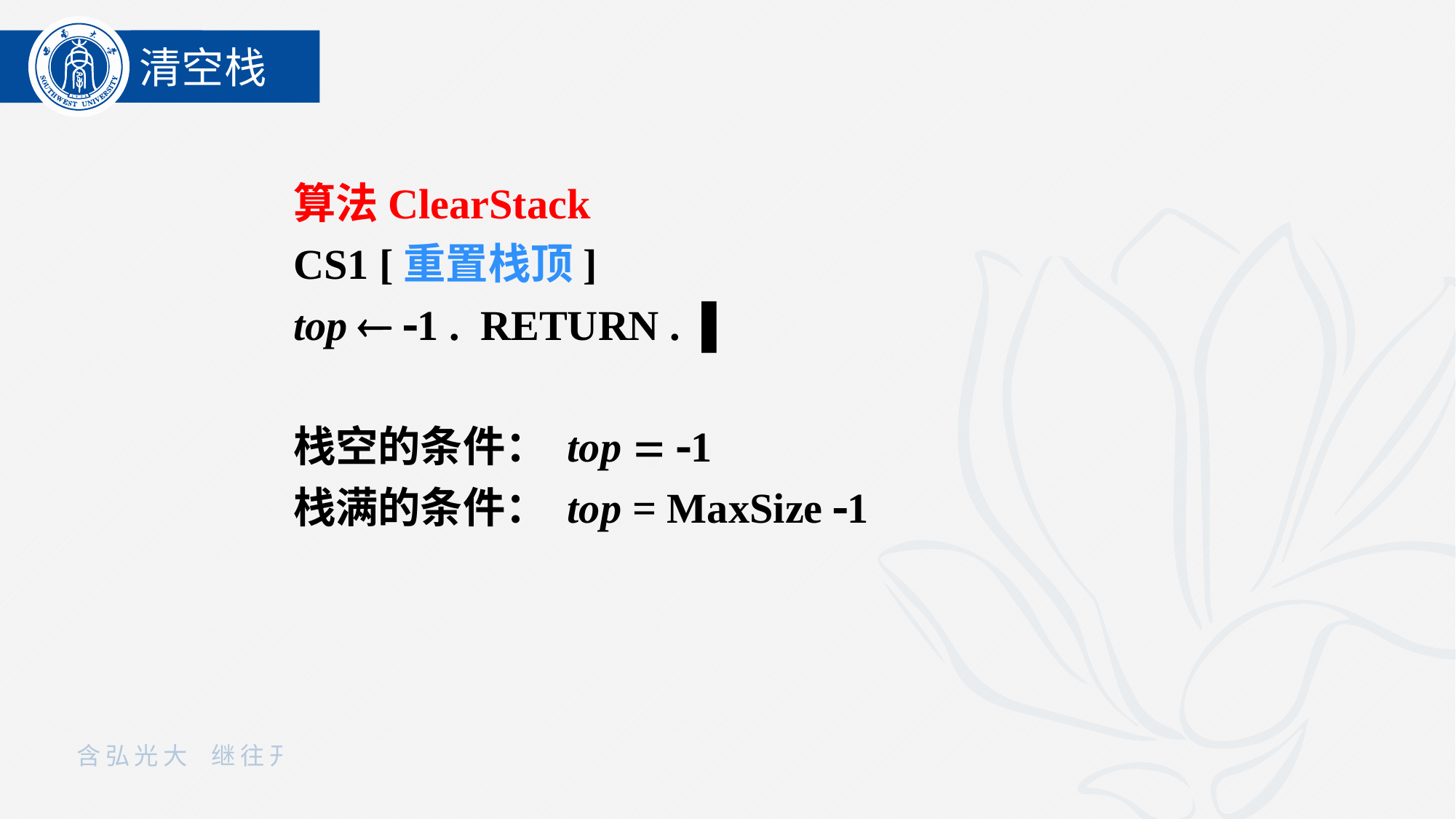

清空栈
算法ClearStack
CS1 [重置栈顶]
top ← −1 .  RETURN .  ▌

栈空的条件： top = −1
栈满的条件： top = MaxSize −1